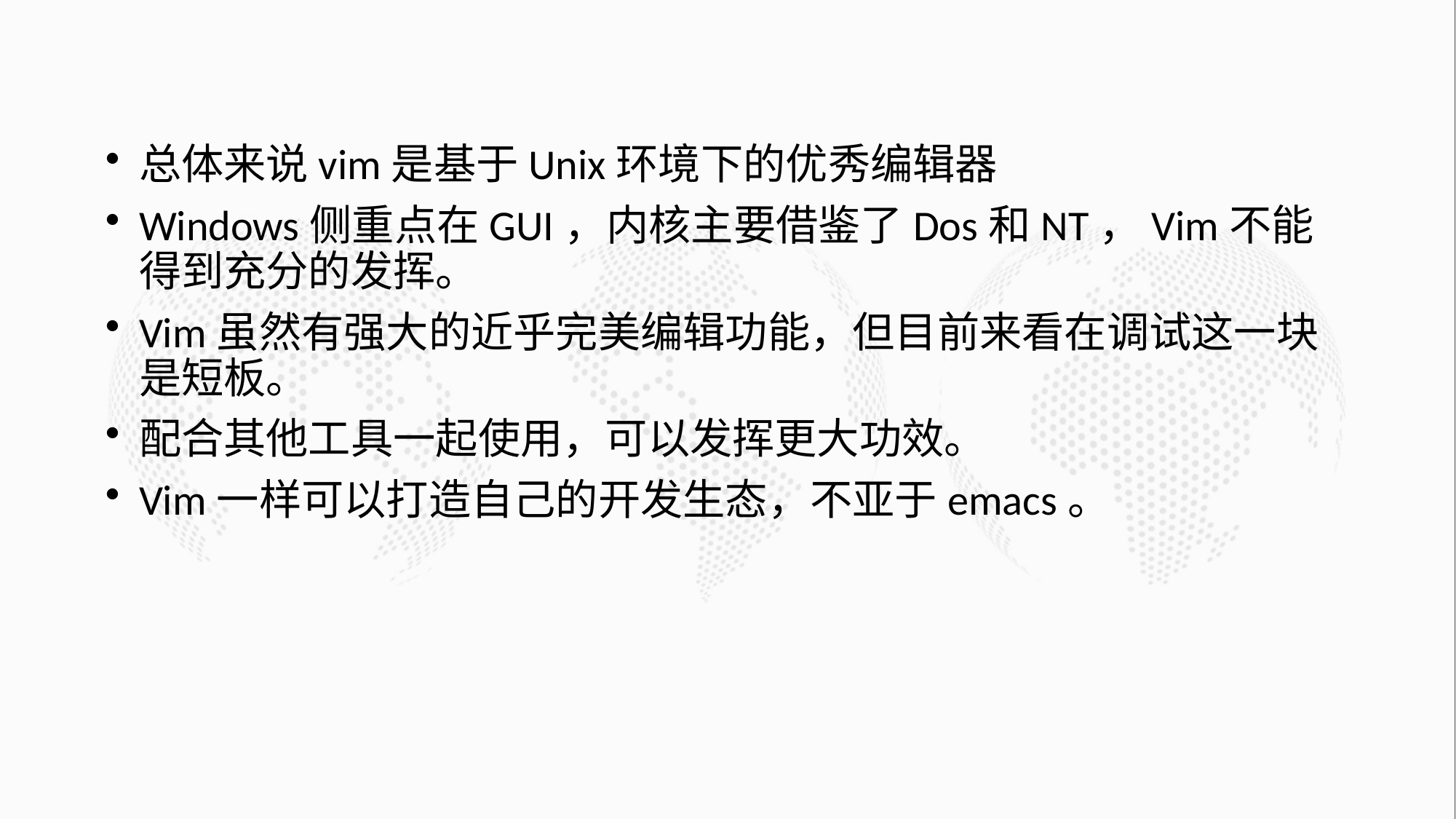

总体来说vim是基于Unix环境下的优秀编辑器
Windows侧重点在GUI，内核主要借鉴了Dos和NT，Vim不能得到充分的发挥。
Vim虽然有强大的近乎完美编辑功能，但目前来看在调试这一块是短板。
配合其他工具一起使用，可以发挥更大功效。
Vim一样可以打造自己的开发生态，不亚于emacs。